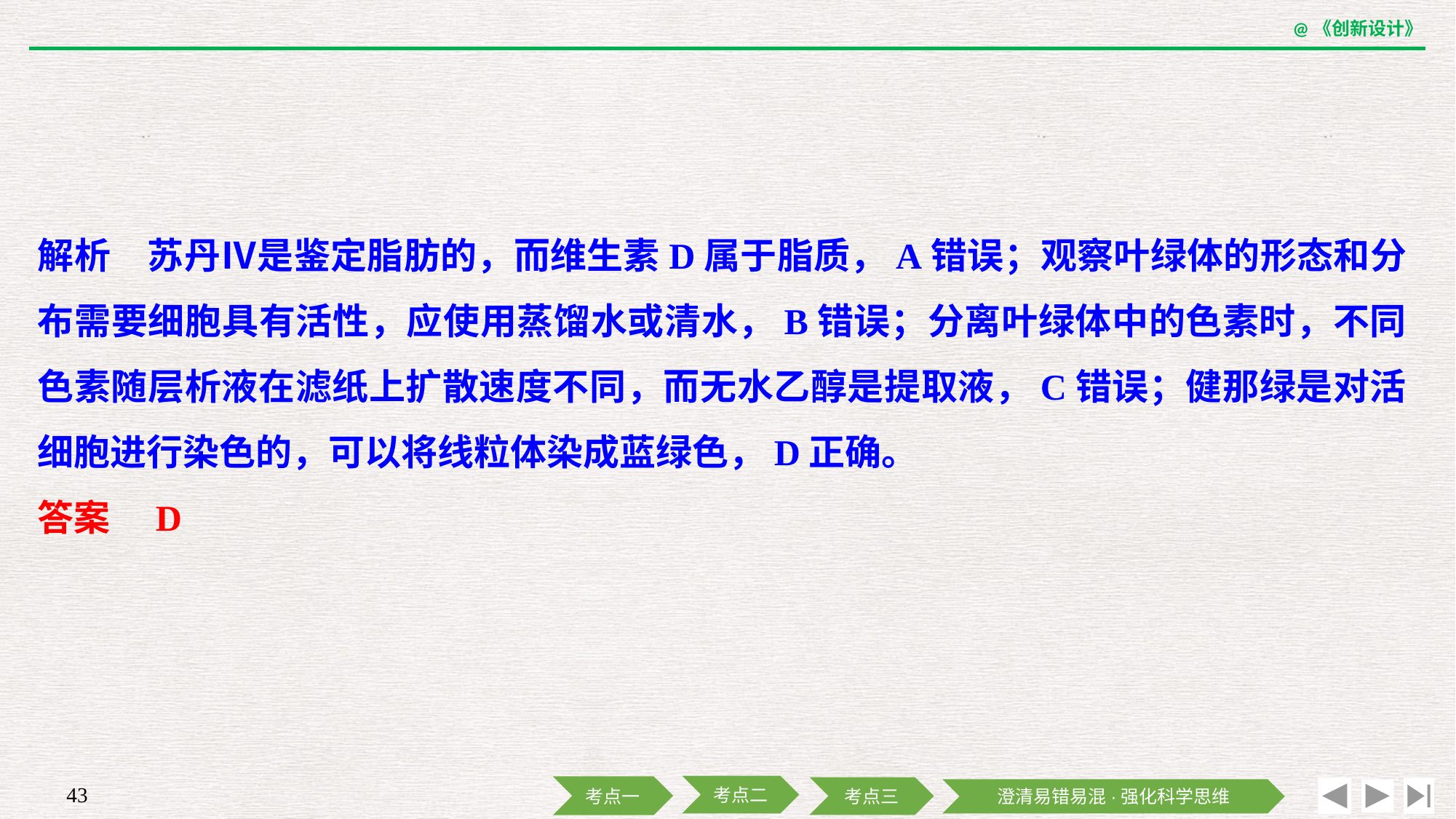

解析　苏丹Ⅳ是鉴定脂肪的，而维生素D属于脂质，A错误；观察叶绿体的形态和分布需要细胞具有活性，应使用蒸馏水或清水，B错误；分离叶绿体中的色素时，不同色素随层析液在滤纸上扩散速度不同，而无水乙醇是提取液，C错误；健那绿是对活细胞进行染色的，可以将线粒体染成蓝绿色，D正确。
答案　D